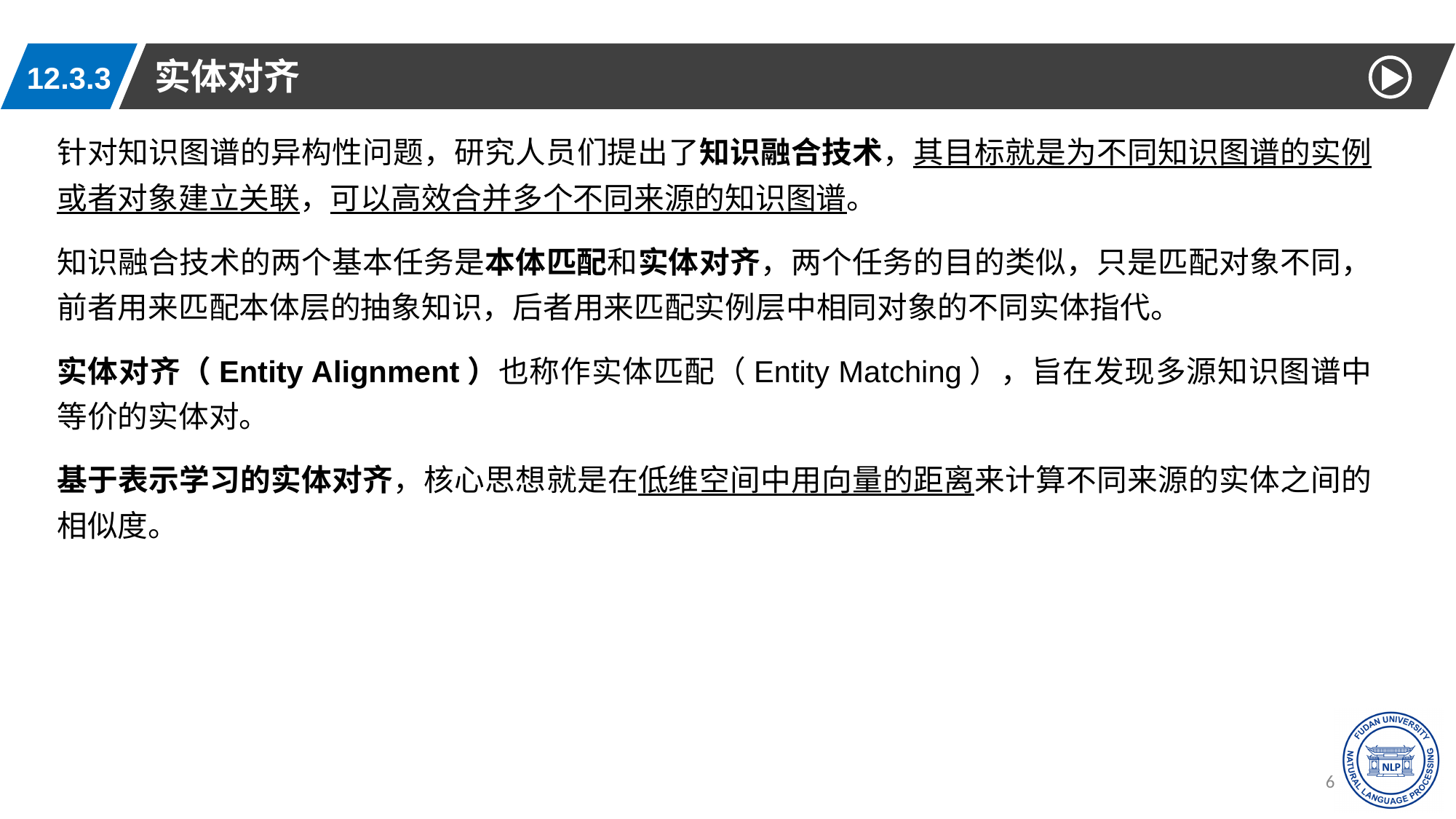

实体对齐
12.3.3

针对知识图谱的异构性问题，研究人员们提出了知识融合技术，其目标就是为不同知识图谱的实例或者对象建立关联，可以高效合并多个不同来源的知识图谱。
知识融合技术的两个基本任务是本体匹配和实体对齐，两个任务的目的类似，只是匹配对象不同，前者用来匹配本体层的抽象知识，后者用来匹配实例层中相同对象的不同实体指代。
实体对齐（Entity Alignment）也称作实体匹配（Entity Matching），旨在发现多源知识图谱中等价的实体对。
基于表示学习的实体对齐，核心思想就是在低维空间中用向量的距离来计算不同来源的实体之间的相似度。
62